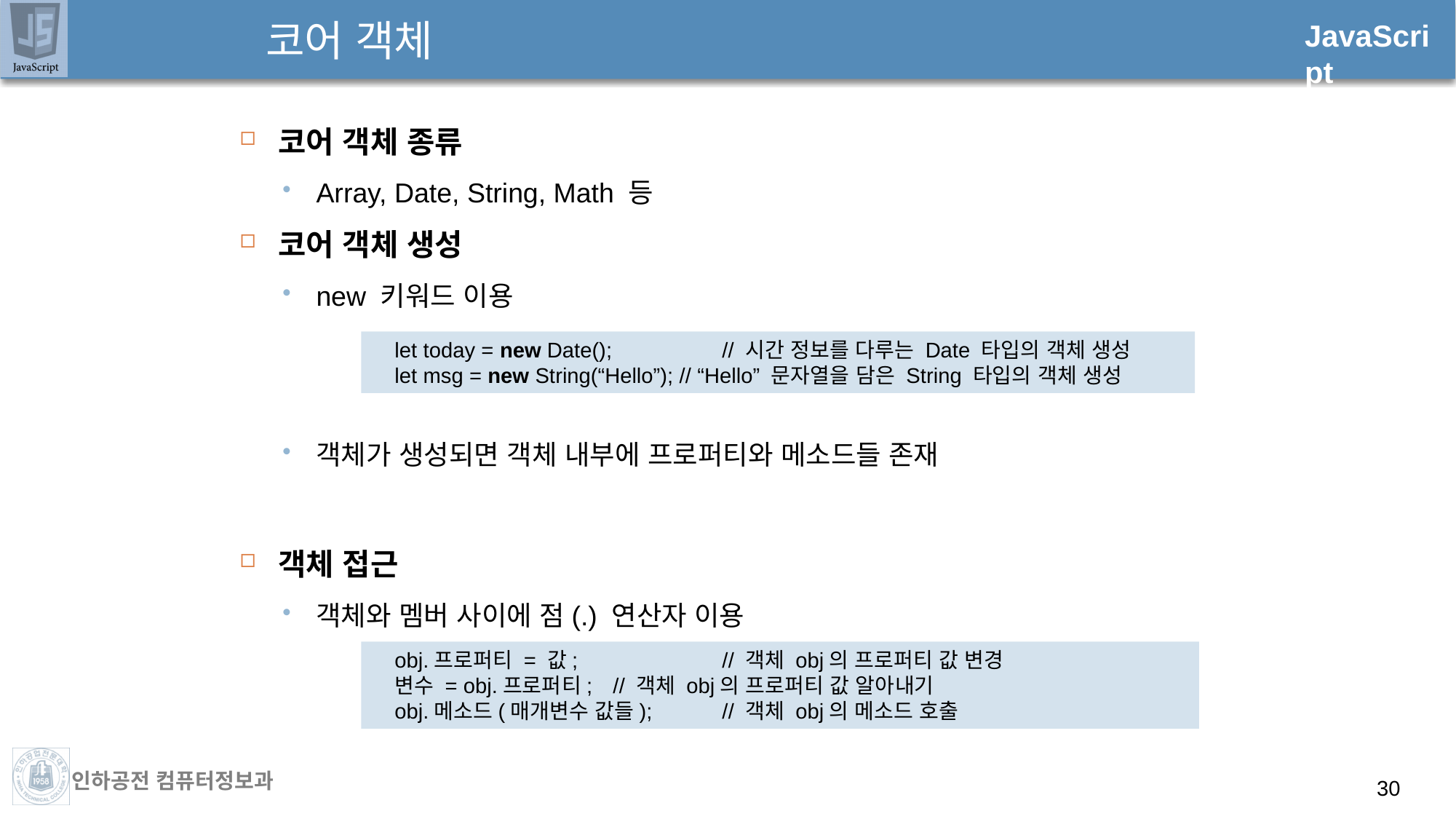

# 코어 객체
코어 객체 종류
Array, Date, String, Math 등
코어 객체 생성
new 키워드 이용

객체가 생성되면 객체 내부에 프로퍼티와 메소드들 존재

객체 접근
객체와 멤버 사이에 점(.) 연산자 이용
let today = new Date(); 	// 시간 정보를 다루는 Date 타입의 객체 생성
let msg = new String(“Hello”); // “Hello” 문자열을 담은 String 타입의 객체 생성
obj.프로퍼티 = 값;		// 객체 obj의 프로퍼티 값 변경
변수 = obj.프로퍼티;	// 객체 obj의 프로퍼티 값 알아내기
obj.메소드(매개변수 값들);	// 객체 obj의 메소드 호출